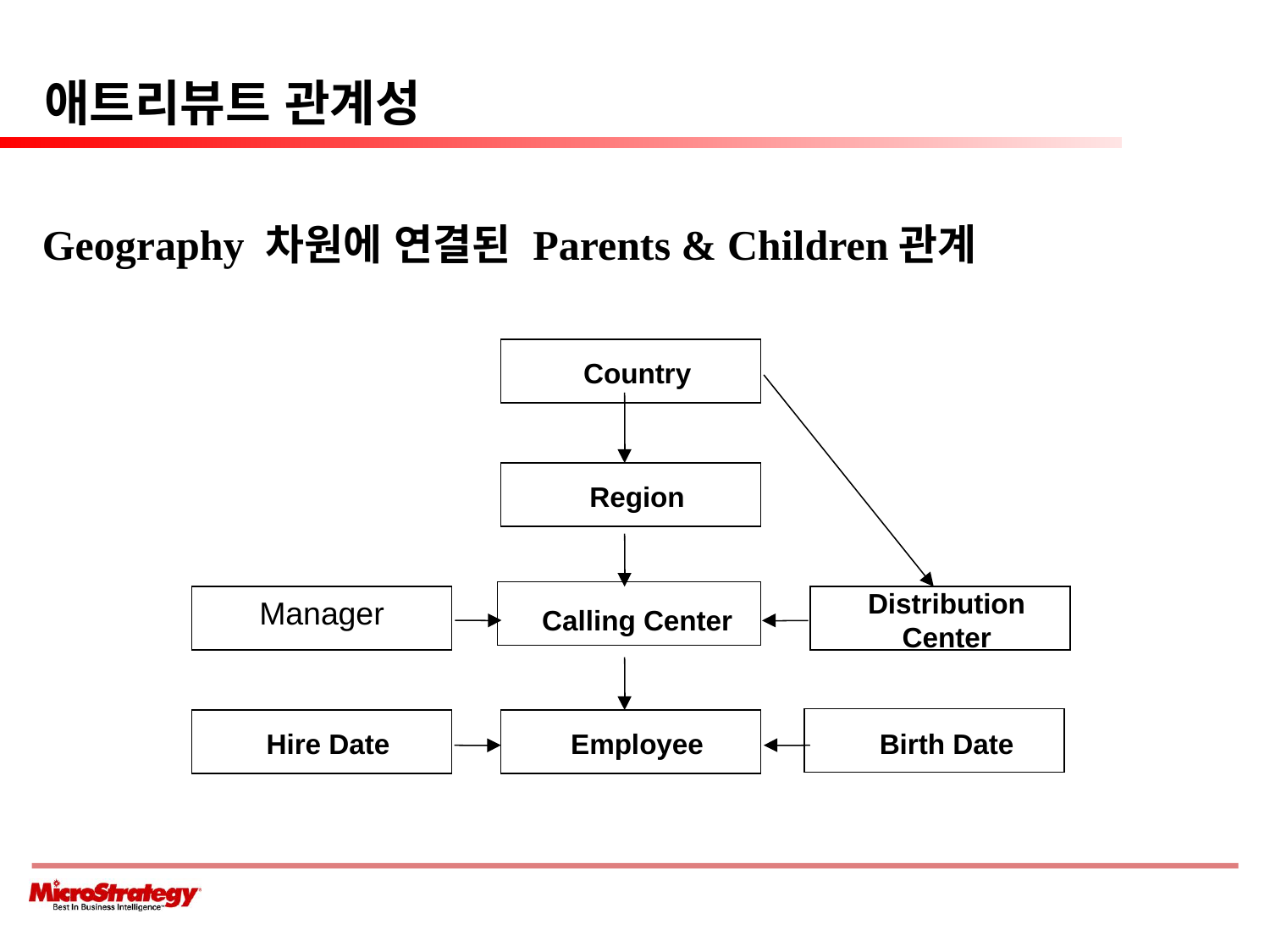

# 애트리뷰트 관계성
Geography 차원에 연결된 Parents & Children관계

Country

Region

Distribution
Manager

Calling Center

Center

Hire Date
Employee
Birth Date